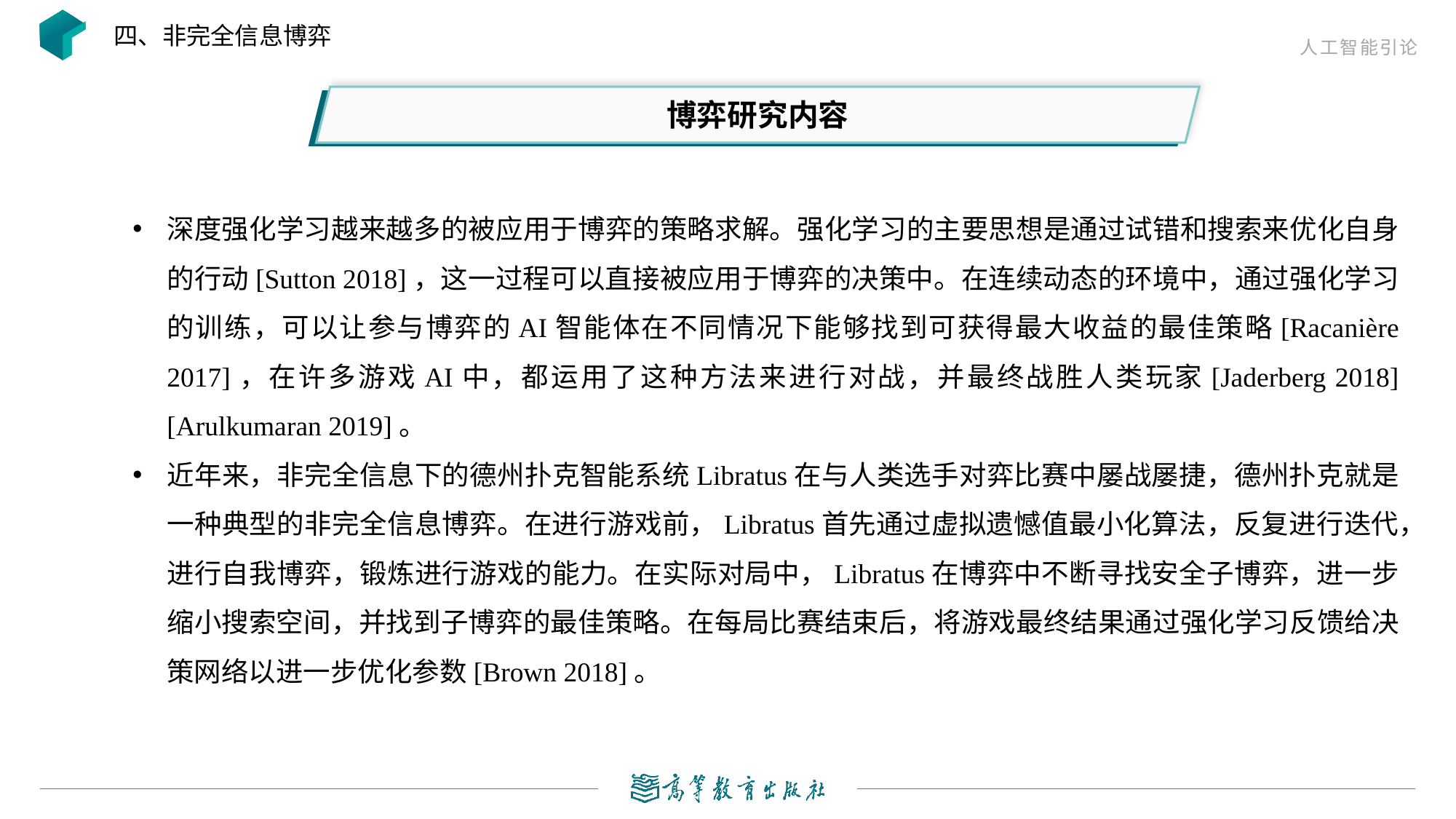

四、非完全信息博弈

博弈研究内容
深度强化学习越来越多的被应用于博弈的策略求解。强化学习的主要思想是通过试错和搜索来优化自身的行动[Sutton 2018]，这一过程可以直接被应用于博弈的决策中。在连续动态的环境中，通过强化学习的训练，可以让参与博弈的AI智能体在不同情况下能够找到可获得最大收益的最佳策略[Racanière 2017]，在许多游戏AI中，都运用了这种方法来进行对战，并最终战胜人类玩家[Jaderberg 2018] [Arulkumaran 2019]。
近年来，非完全信息下的德州扑克智能系统Libratus在与人类选手对弈比赛中屡战屡捷，德州扑克就是一种典型的非完全信息博弈。在进行游戏前，Libratus首先通过虚拟遗憾值最小化算法，反复进行迭代，进行自我博弈，锻炼进行游戏的能力。在实际对局中，Libratus在博弈中不断寻找安全子博弈，进一步缩小搜索空间，并找到子博弈的最佳策略。在每局比赛结束后，将游戏最终结果通过强化学习反馈给决策网络以进一步优化参数[Brown 2018]。